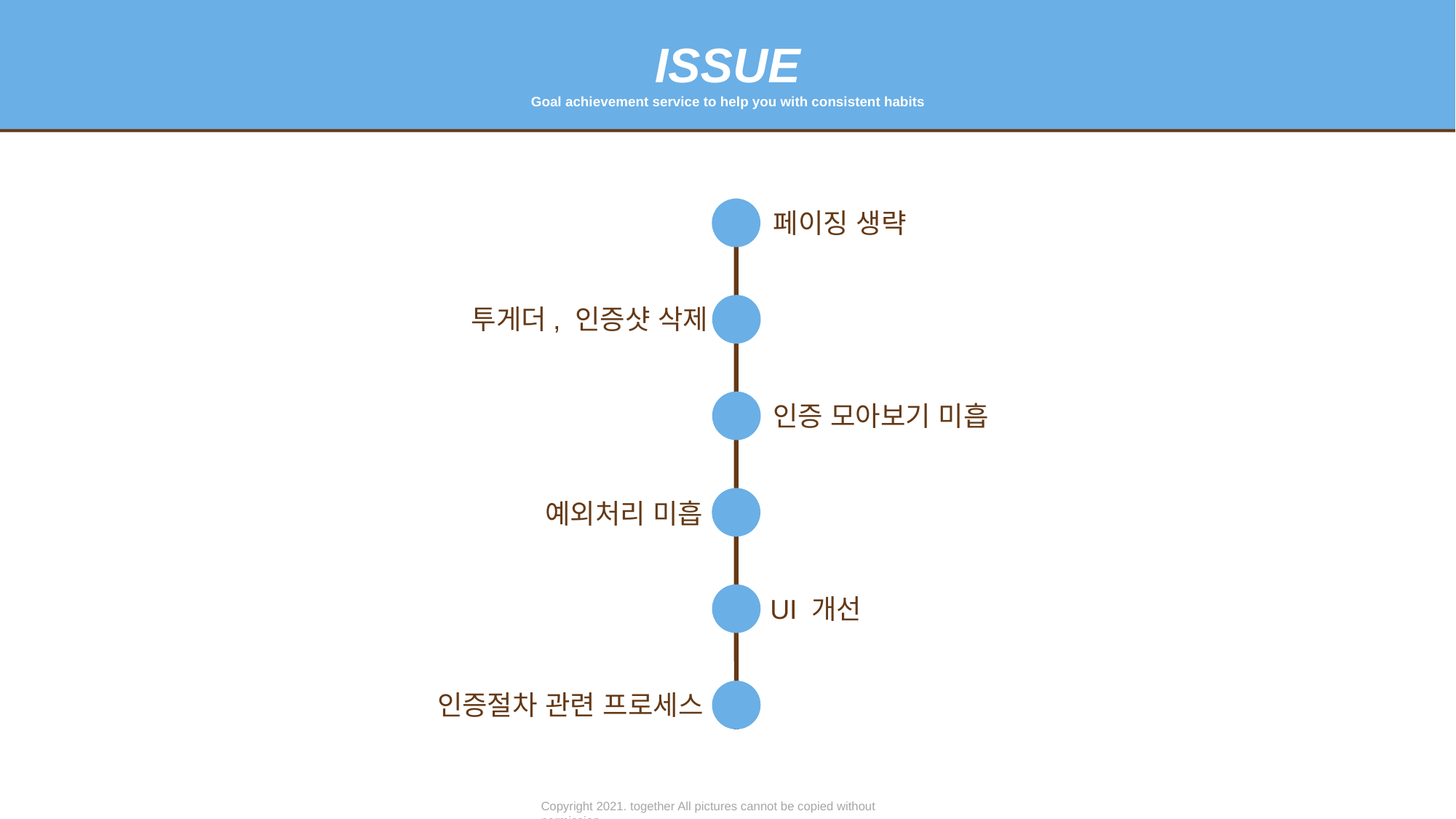

ISSUE
Goal achievement service to help you with consistent habits

페이징 생략

투게더, 인증샷 삭제

인증 모아보기 미흡

예외처리 미흡

UI 개선

인증절차 관련 프로세스